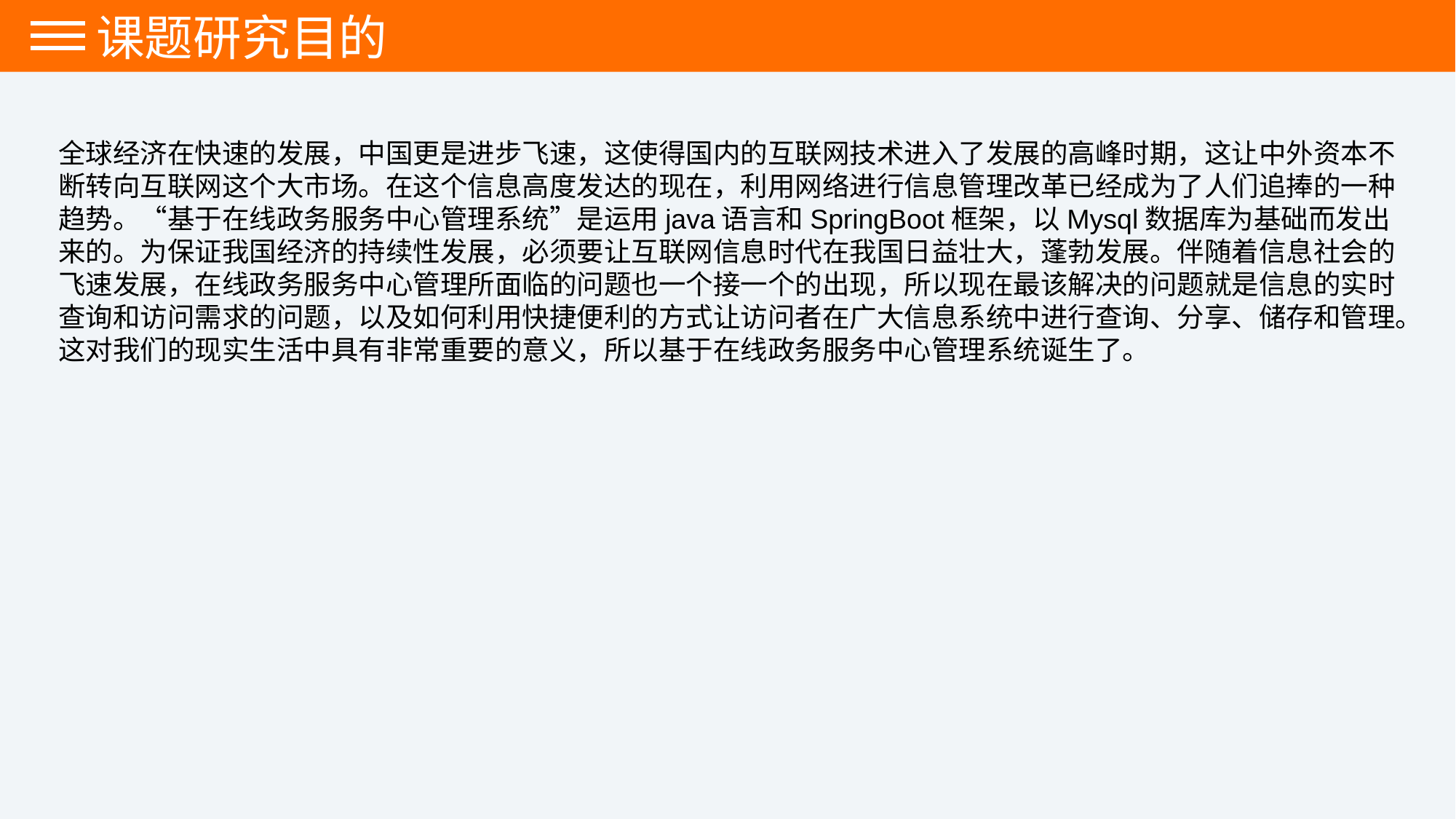

课题研究目的
全球经济在快速的发展，中国更是进步飞速，这使得国内的互联网技术进入了发展的高峰时期，这让中外资本不断转向互联网这个大市场。在这个信息高度发达的现在，利用网络进行信息管理改革已经成为了人们追捧的一种趋势。“基于在线政务服务中心管理系统”是运用java语言和SpringBoot框架，以Mysql数据库为基础而发出来的。为保证我国经济的持续性发展，必须要让互联网信息时代在我国日益壮大，蓬勃发展。伴随着信息社会的飞速发展，在线政务服务中心管理所面临的问题也一个接一个的出现，所以现在最该解决的问题就是信息的实时查询和访问需求的问题，以及如何利用快捷便利的方式让访问者在广大信息系统中进行查询、分享、储存和管理。这对我们的现实生活中具有非常重要的意义，所以基于在线政务服务中心管理系统诞生了。